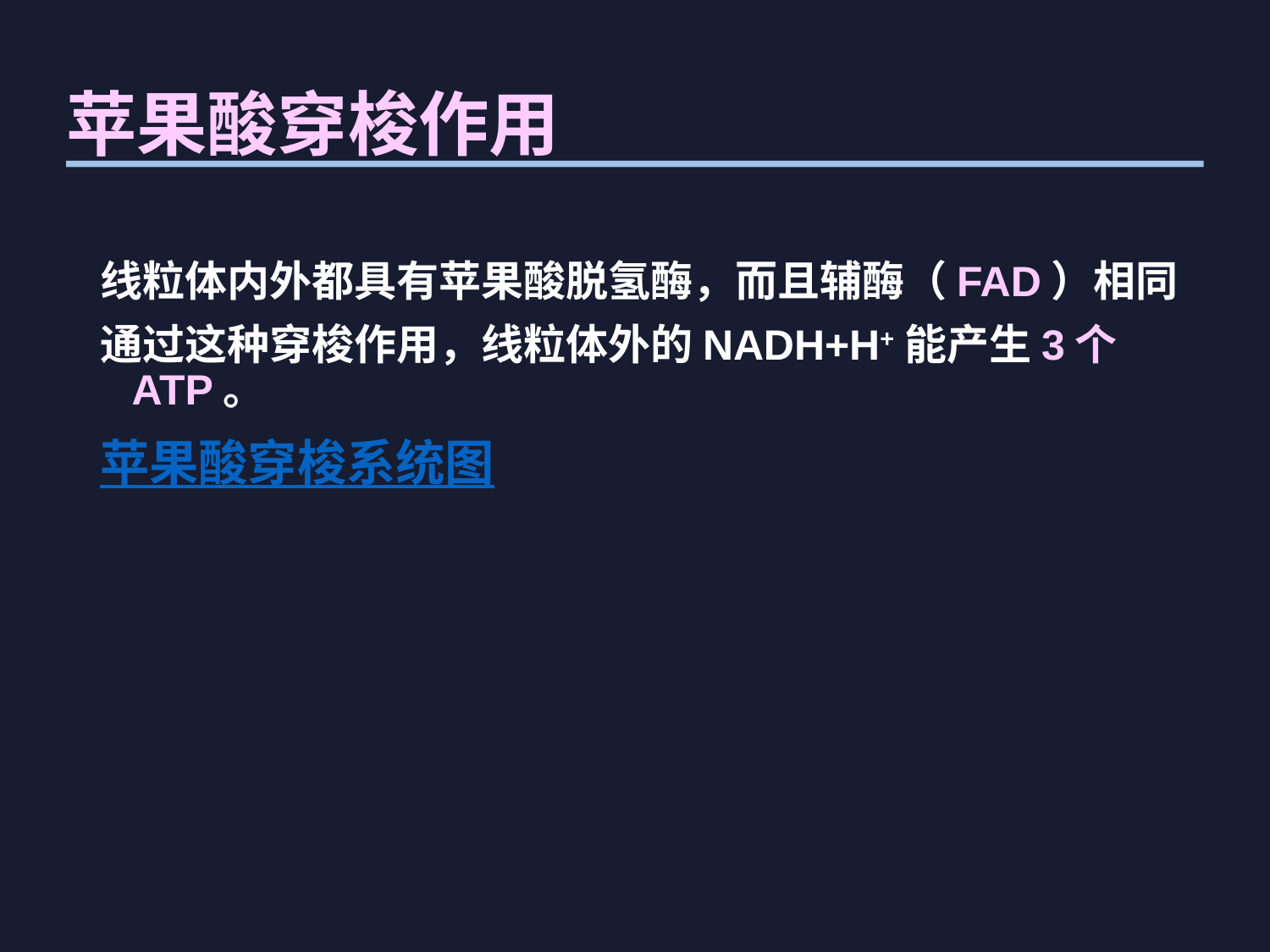

# 苹果酸穿梭作用
线粒体内外都具有苹果酸脱氢酶，而且辅酶（FAD）相同
通过这种穿梭作用，线粒体外的NADH+H+能产生3个ATP。
苹果酸穿梭系统图